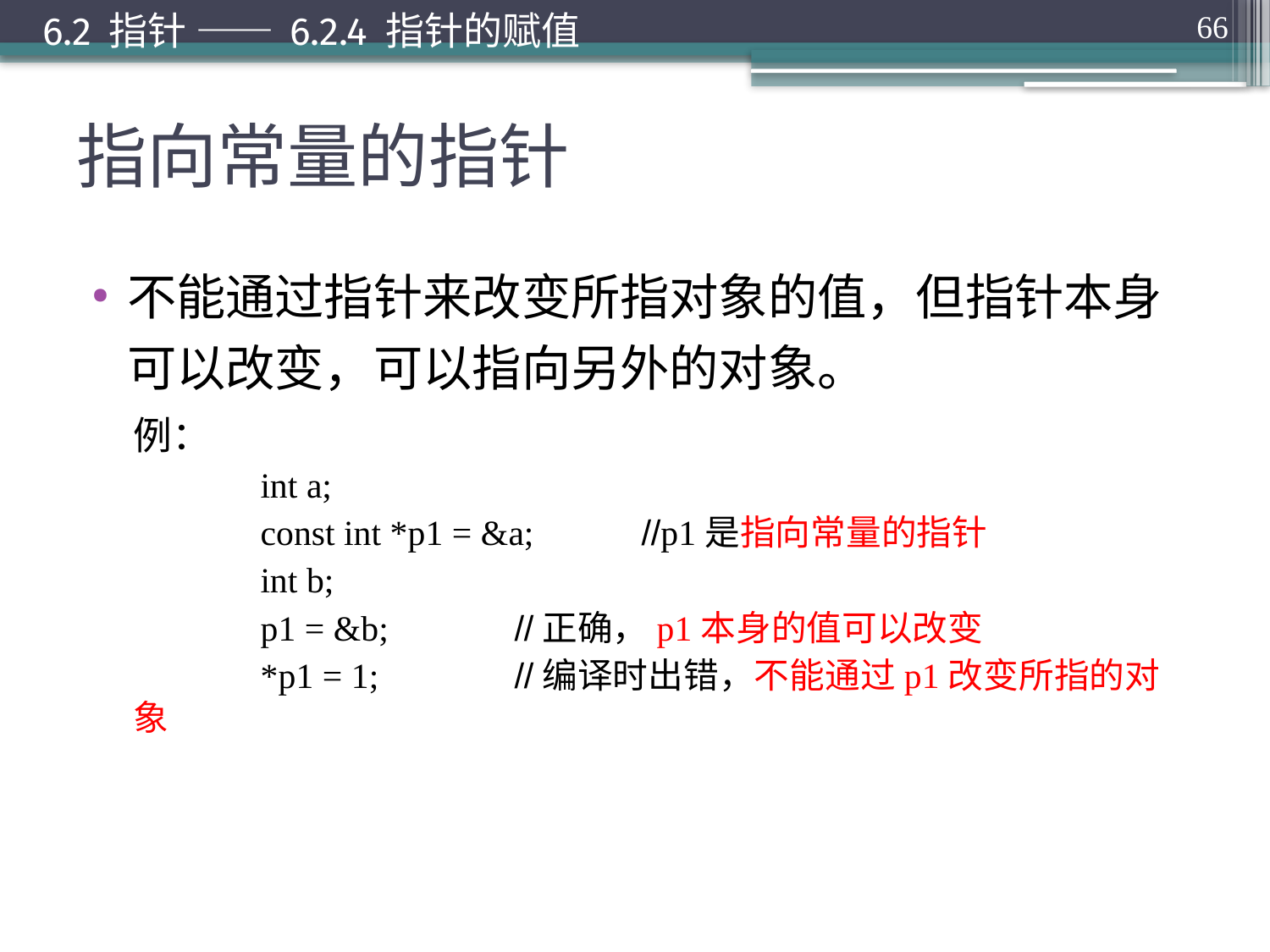

6.2 指针 —— 6.2.4 指针的赋值
66
# 指向常量的指针
不能通过指针来改变所指对象的值，但指针本身可以改变，可以指向另外的对象。
例：
	int a;
	const int *p1 = &a;	//p1是指向常量的指针
	int b;
	p1 = &b;	//正确，p1本身的值可以改变
	*p1 = 1;		//编译时出错，不能通过p1改变所指的对象